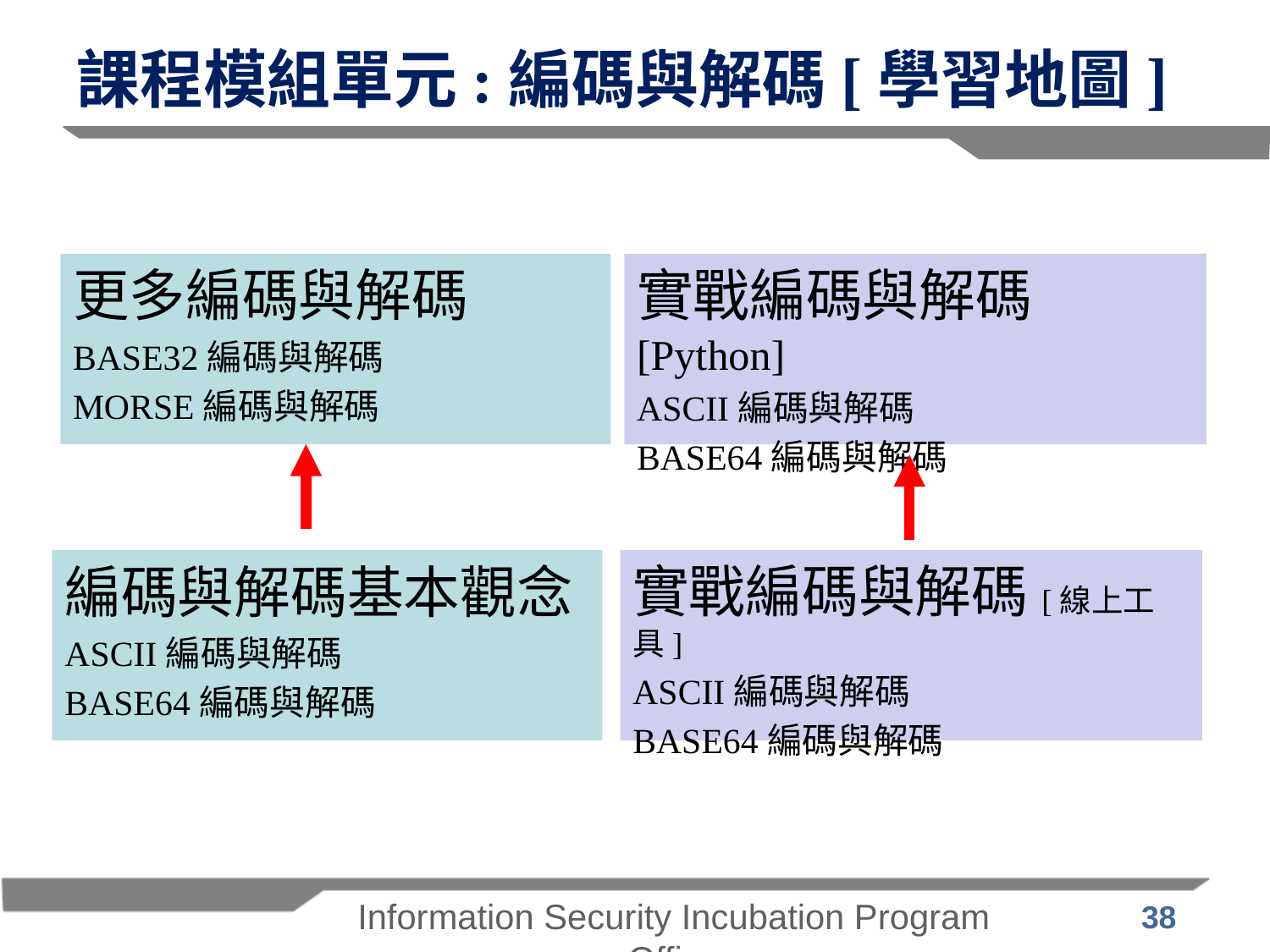

# 課程模組單元:編碼與解碼[學習地圖]
更多編碼與解碼
BASE32編碼與解碼
MORSE編碼與解碼
實戰編碼與解碼[Python]
ASCII編碼與解碼
BASE64編碼與解碼

編碼與解碼基本觀念
ASCII編碼與解碼
BASE64編碼與解碼

實戰編碼與解碼[線上工具]
ASCII編碼與解碼
BASE64編碼與解碼